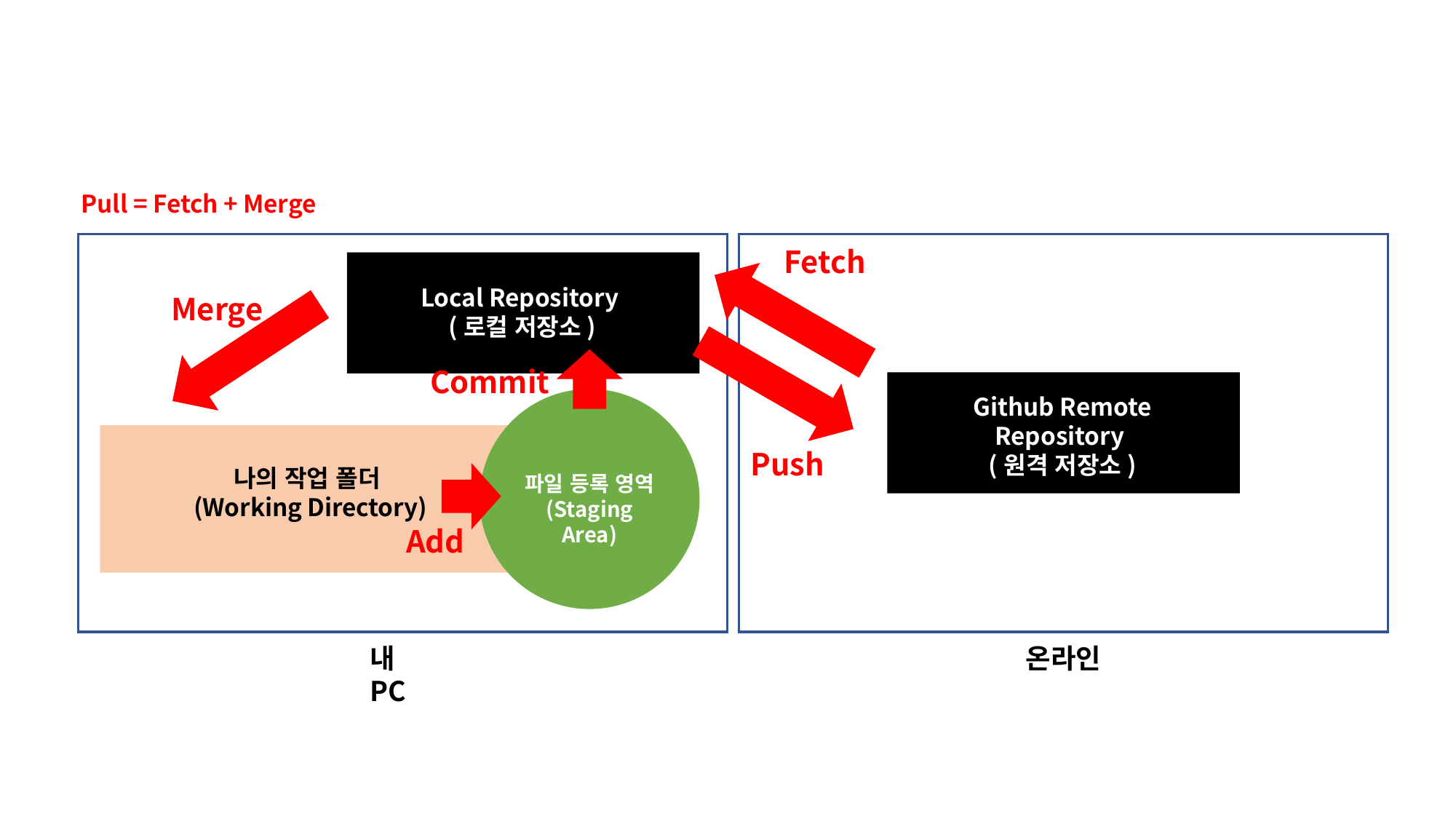

Pull = Fetch + Merge

Fetch

Local Repository
(로컬 저장소)

Merge

Commit

Github Remote Repository
(원격 저장소)

파일 등록 영역
(Staging Area)

나의 작업 폴더
(Working Directory)
Push

Add
내 PC
온라인